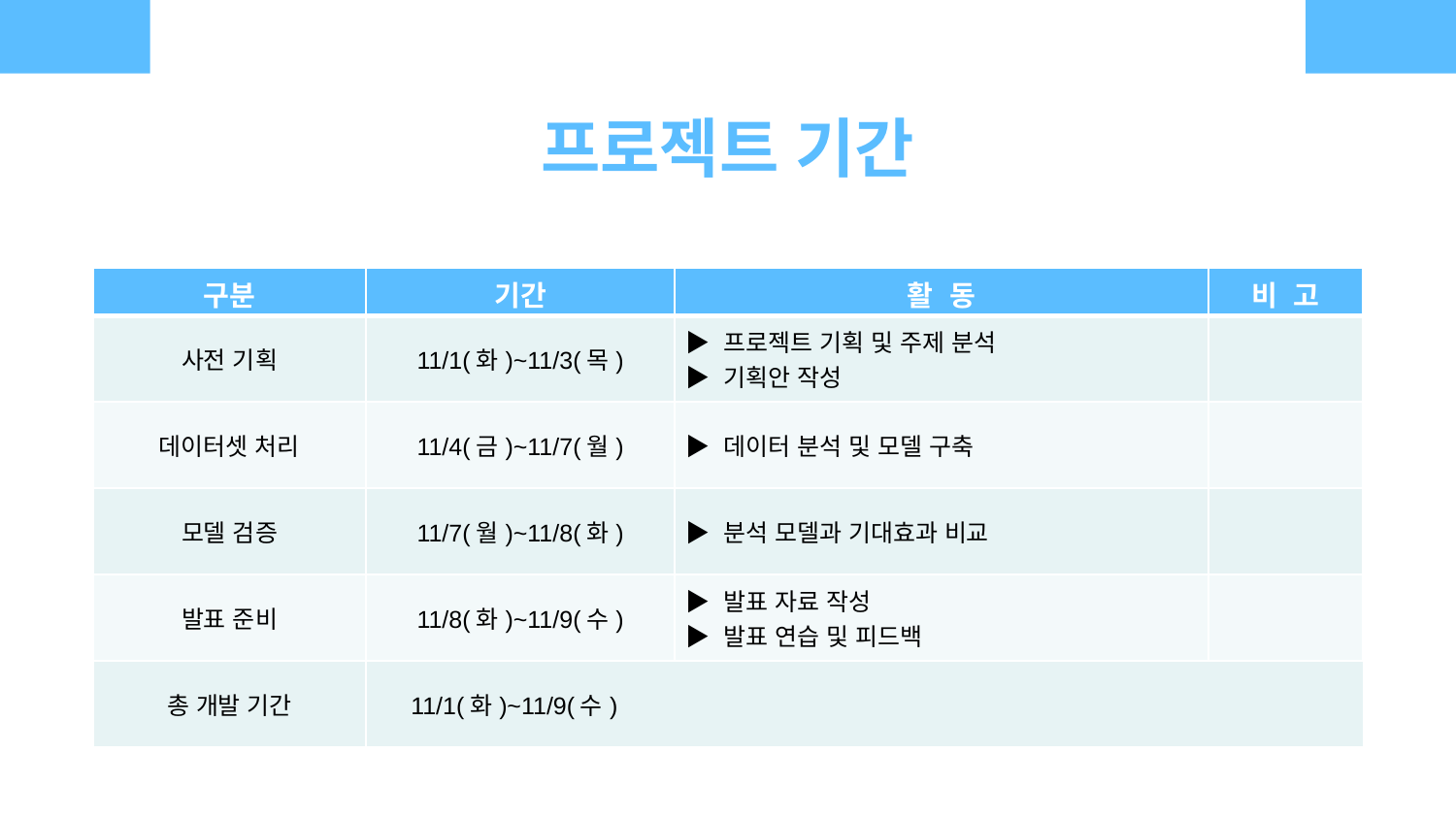

프로젝트 기간
| 구분 | 기간 | 활 동 | 비 고 |
| --- | --- | --- | --- |
| 사전 기획 | 11/1(화)~11/3(목) | ▶ 프로젝트 기획 및 주제 분석 ▶ 기획안 작성 |  |
| 데이터셋 처리 | 11/4(금)~11/7(월) | ▶ 데이터 분석 및 모델 구축 |  |
| 모델 검증 | 11/7(월)~11/8(화) | ▶ 분석 모델과 기대효과 비교 |  |
| 발표 준비 | 11/8(화)~11/9(수) | ▶ 발표 자료 작성 ▶ 발표 연습 및 피드백 |  |
| 총 개발 기간 | 11/1(화)~11/9(수) |  |  |